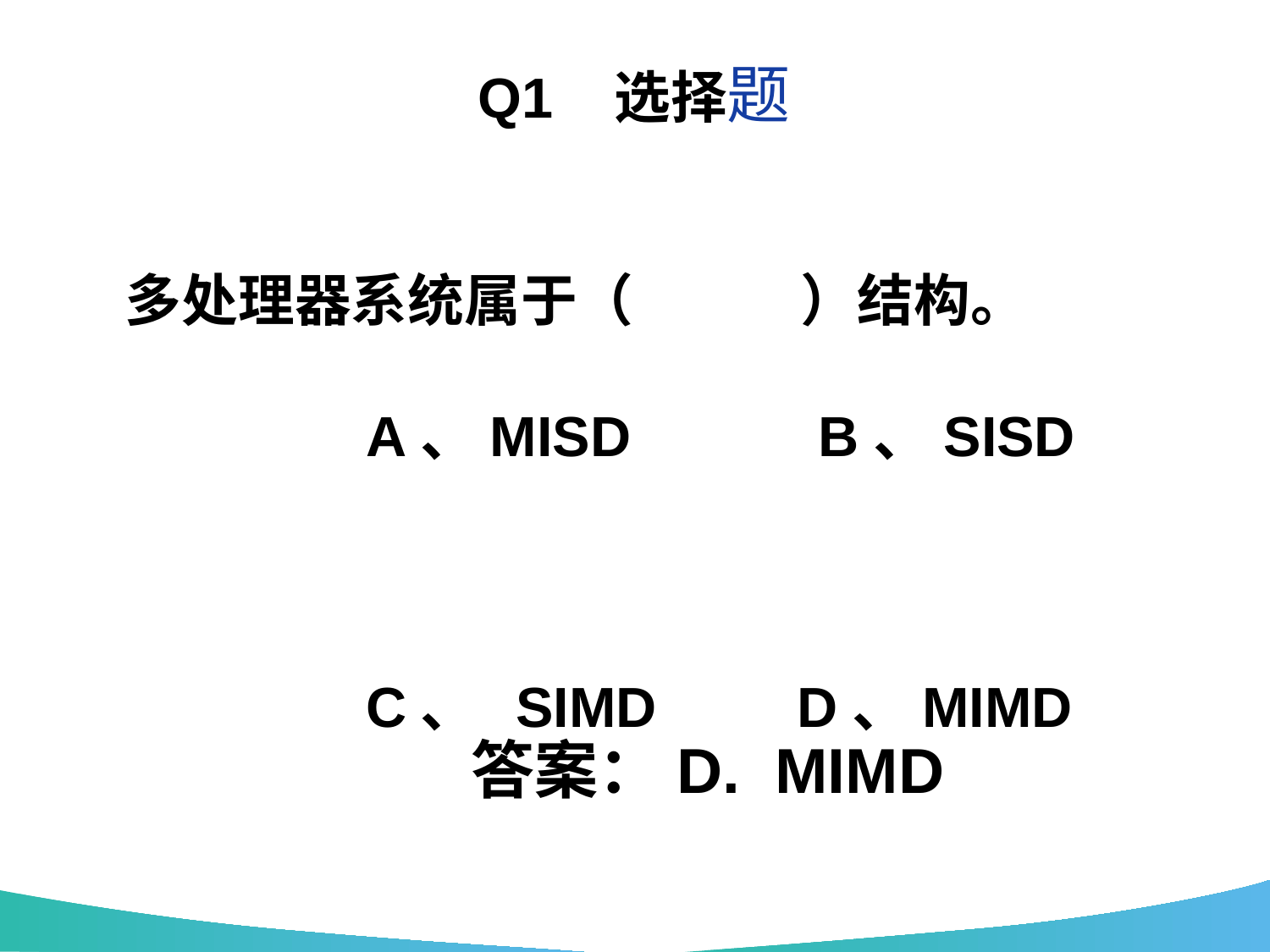

# Q1   选择题
多处理器系统属于（             ）结构。
             A、MISD            B、SISD
             C、  SIMD         D、MIMD
答案：D.  MIMD
43